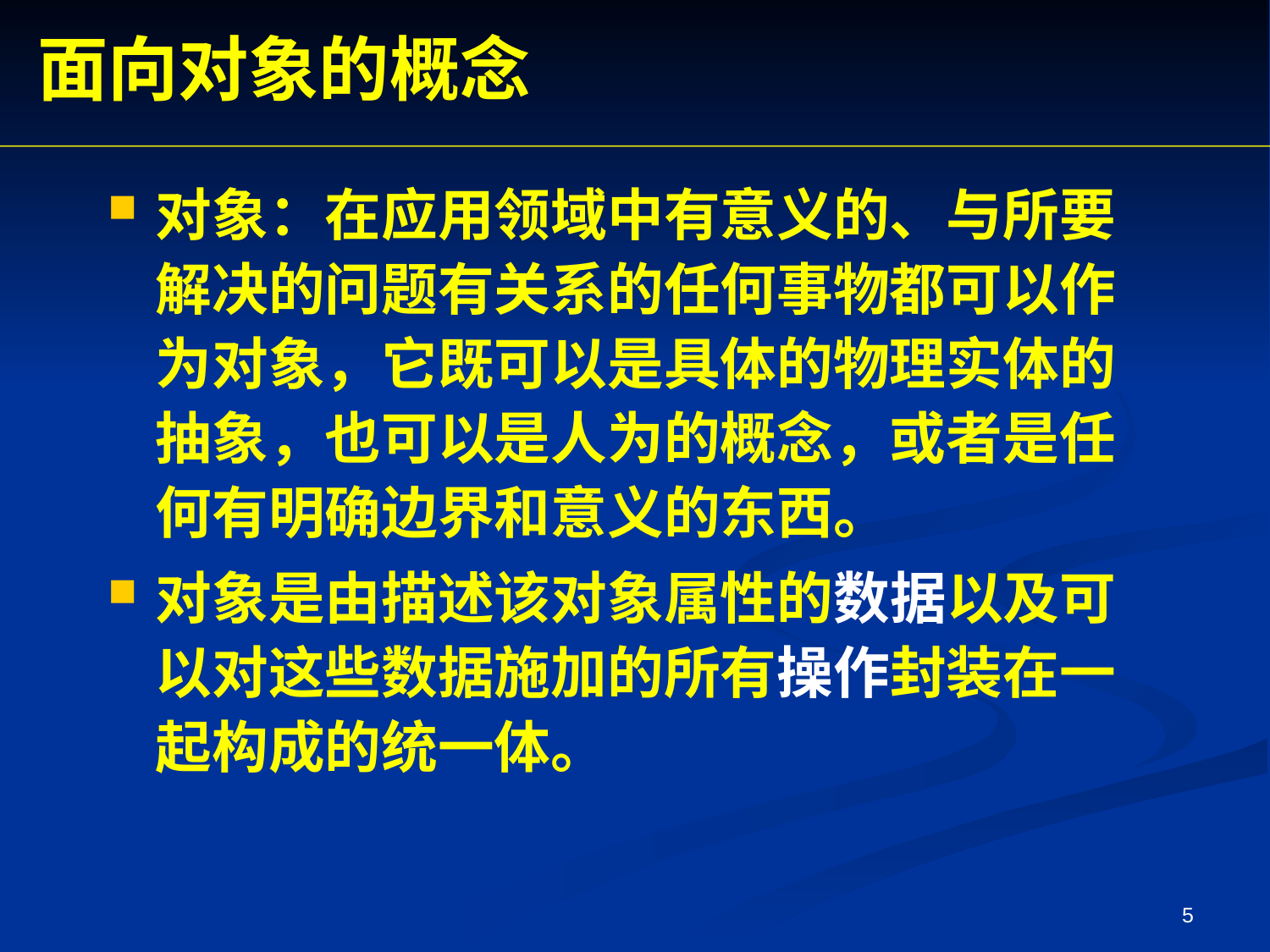

面向对象的概念

对象：在应用领域中有意义的、与所要解决的问题有关系的任何事物都可以作为对象，它既可以是具体的物理实体的抽象，也可以是人为的概念，或者是任何有明确边界和意义的东西。
对象是由描述该对象属性的数据以及可以对这些数据施加的所有操作封装在一起构成的统一体。
5